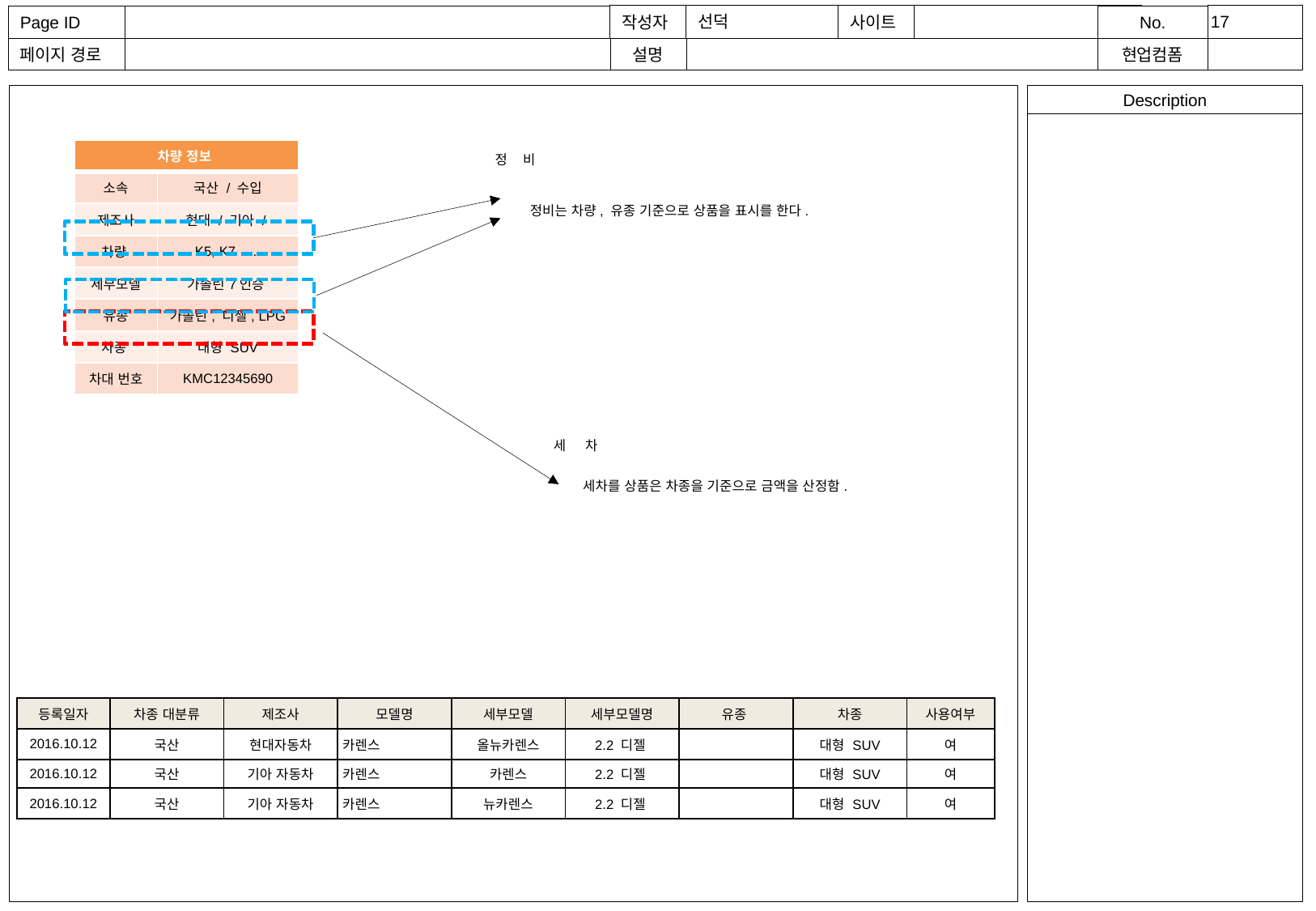

| 차량 정보 |  |
| --- | --- |
| 소속 | 국산 / 수입 |
| 제조사 | 현대 / 기아 / |
| 차량 | K5, K7 …. |
| 세부모델 | 가솔린7인승 |
| 유종 | 가솔린, 디젤, LPG |
| 차종 | 대형 SUV |
| 차대 번호 | KMC12345690 |
정    비
정비는 차량, 유종 기준으로 상품을 표시를 한다.

세     차
세차를 상품은 차종을 기준으로 금액을 산정함.
| 등록일자 | 차종 대분류 | 제조사 | 모델명 | 세부모델 | 세부모델명 | 유종 | 차종 | 사용여부 |
| --- | --- | --- | --- | --- | --- | --- | --- | --- |
| 2016.10.12 | 국산 | 현대자동차 | 카렌스 | 올뉴카렌스 | 2.2 디젤 |  | 대형 SUV | 여 |
| 2016.10.12 | 국산 | 기아 자동차 | 카렌스 | 카렌스 | 2.2 디젤 |  | 대형 SUV | 여 |
| 2016.10.12 | 국산 | 기아 자동차 | 카렌스 | 뉴카렌스 | 2.2 디젤 |  | 대형 SUV | 여 |